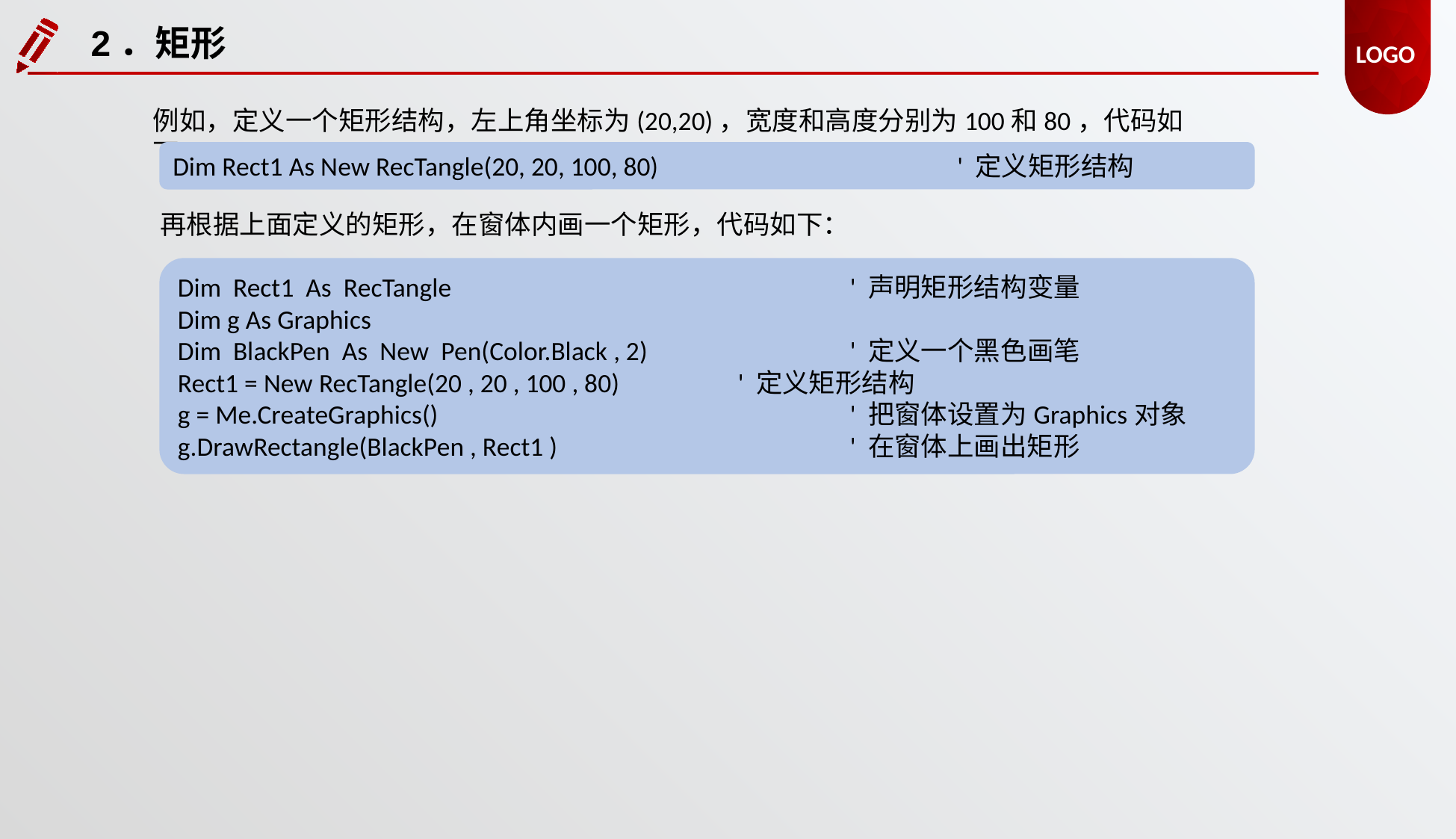

2．矩形
例如，定义一个矩形结构，左上角坐标为(20,20)，宽度和高度分别为100和80，代码如下：
Dim Rect1 As New RecTangle(20, 20, 100, 80)			' 定义矩形结构
再根据上面定义的矩形，在窗体内画一个矩形，代码如下：
Dim  Rect1  As  RecTangle				' 声明矩形结构变量
Dim g As Graphics
Dim  BlackPen  As  New  Pen(Color.Black , 2)		' 定义一个黑色画笔
Rect1 = New RecTangle(20 , 20 , 100 , 80)		' 定义矩形结构
g = Me.CreateGraphics()				' 把窗体设置为Graphics对象
g.DrawRectangle(BlackPen , Rect1 )			' 在窗体上画出矩形